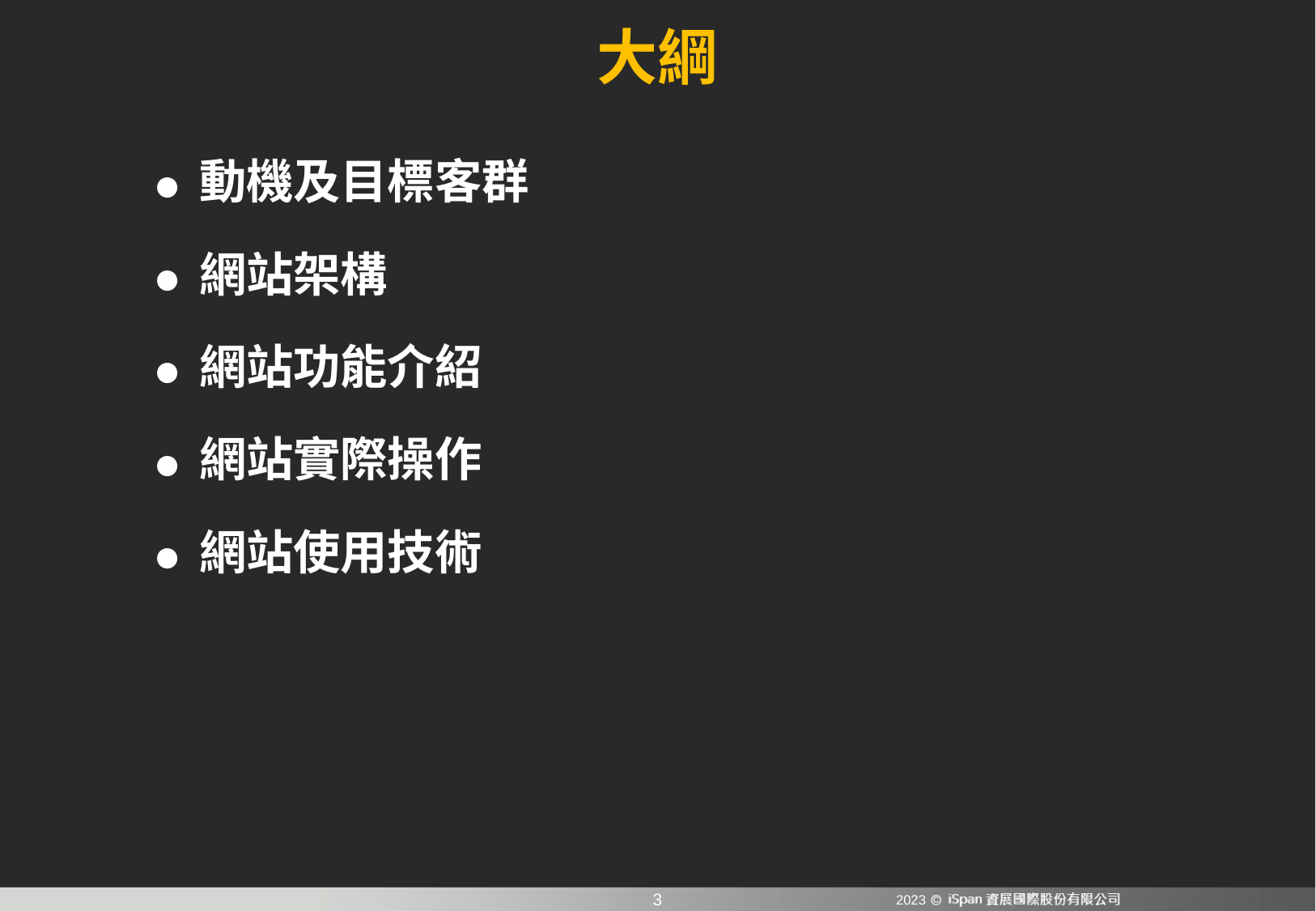

大綱
動機及目標客群
網站架構
網站功能介紹
網站實際操作
網站使用技術
2023